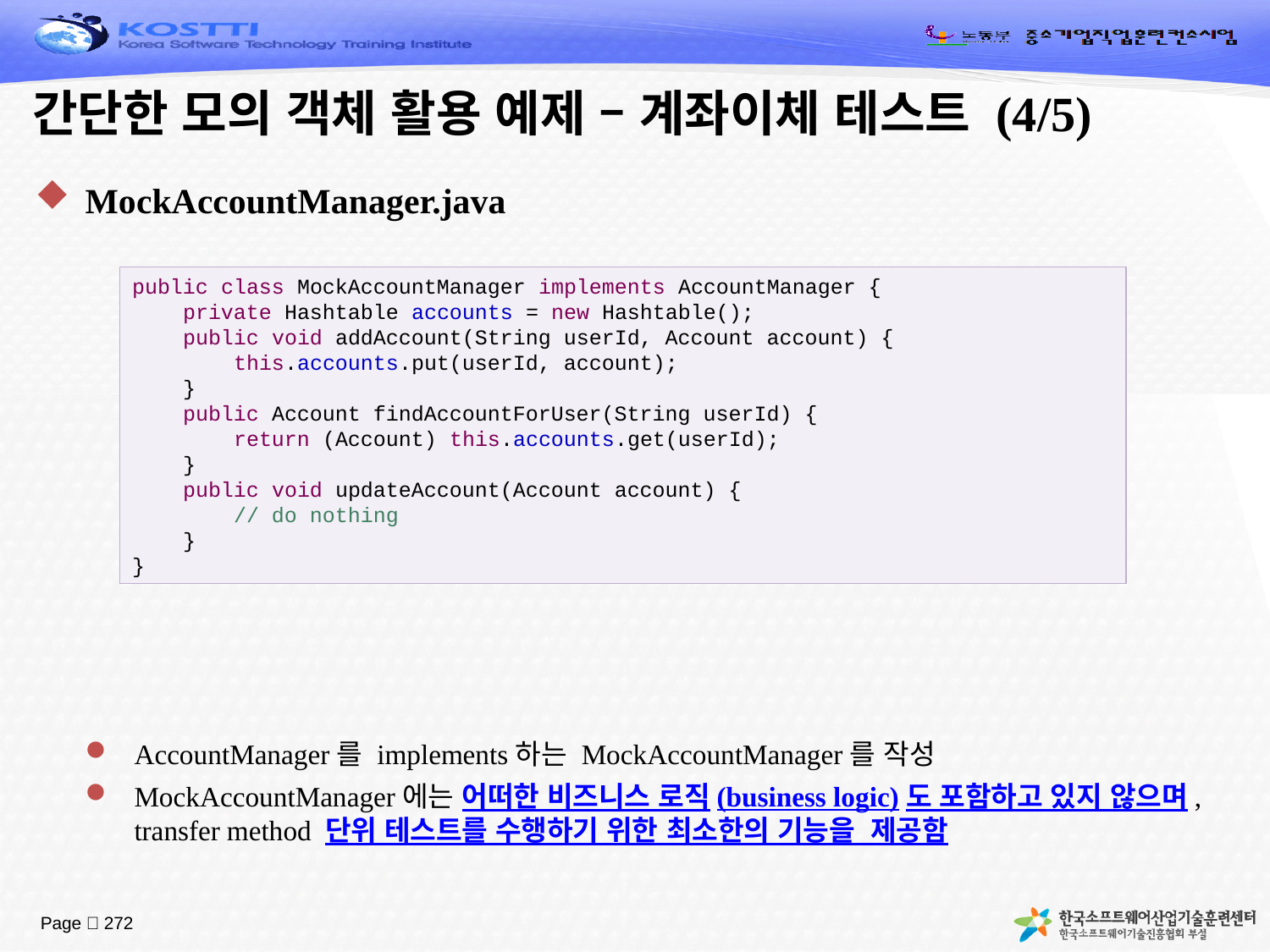

# 간단한 모의 객체 활용 예제 – 계좌이체 테스트 (4/5)
MockAccountManager.java

AccountManager를 implements하는 MockAccountManager를 작성
MockAccountManager에는 어떠한 비즈니스 로직(business logic)도 포함하고 있지 않으며, transfer method 단위 테스트를 수행하기 위한 최소한의 기능을  제공함

public class MockAccountManager implements AccountManager {
    private Hashtable accounts = new Hashtable();
    public void addAccount(String userId, Account account) {
        this.accounts.put(userId, account);
    }
    public Account findAccountForUser(String userId) {
        return (Account) this.accounts.get(userId);
    }
    public void updateAccount(Account account) {
        // do nothing
    }
}